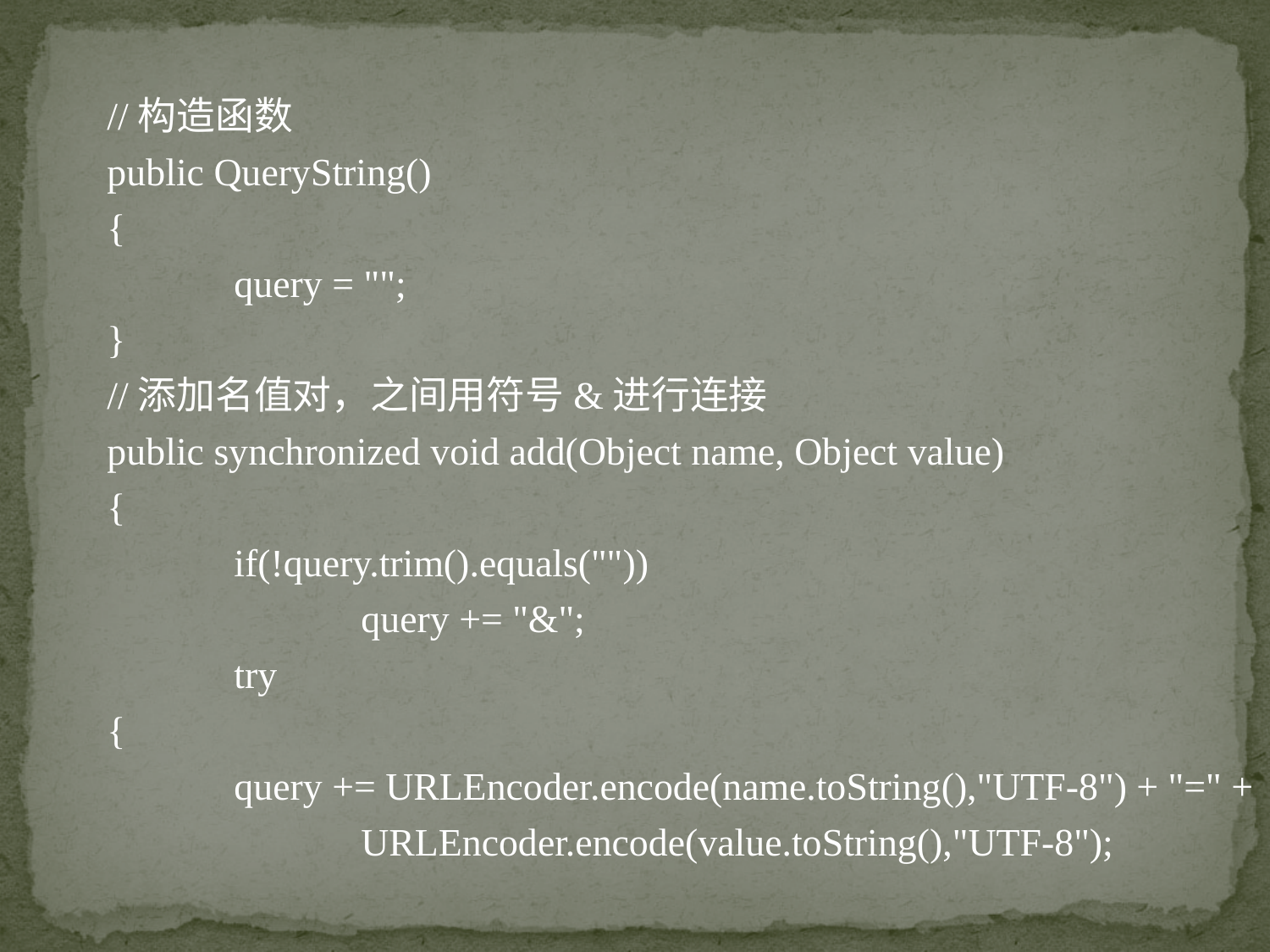

//构造函数
public QueryString()
{
	query = "";
}
//添加名值对，之间用符号&进行连接
public synchronized void add(Object name, Object value)
{
	if(!query.trim().equals(""))
		query += "&";
	try
{
	query += URLEncoder.encode(name.toString(),"UTF-8") + "=" +
 		URLEncoder.encode(value.toString(),"UTF-8");